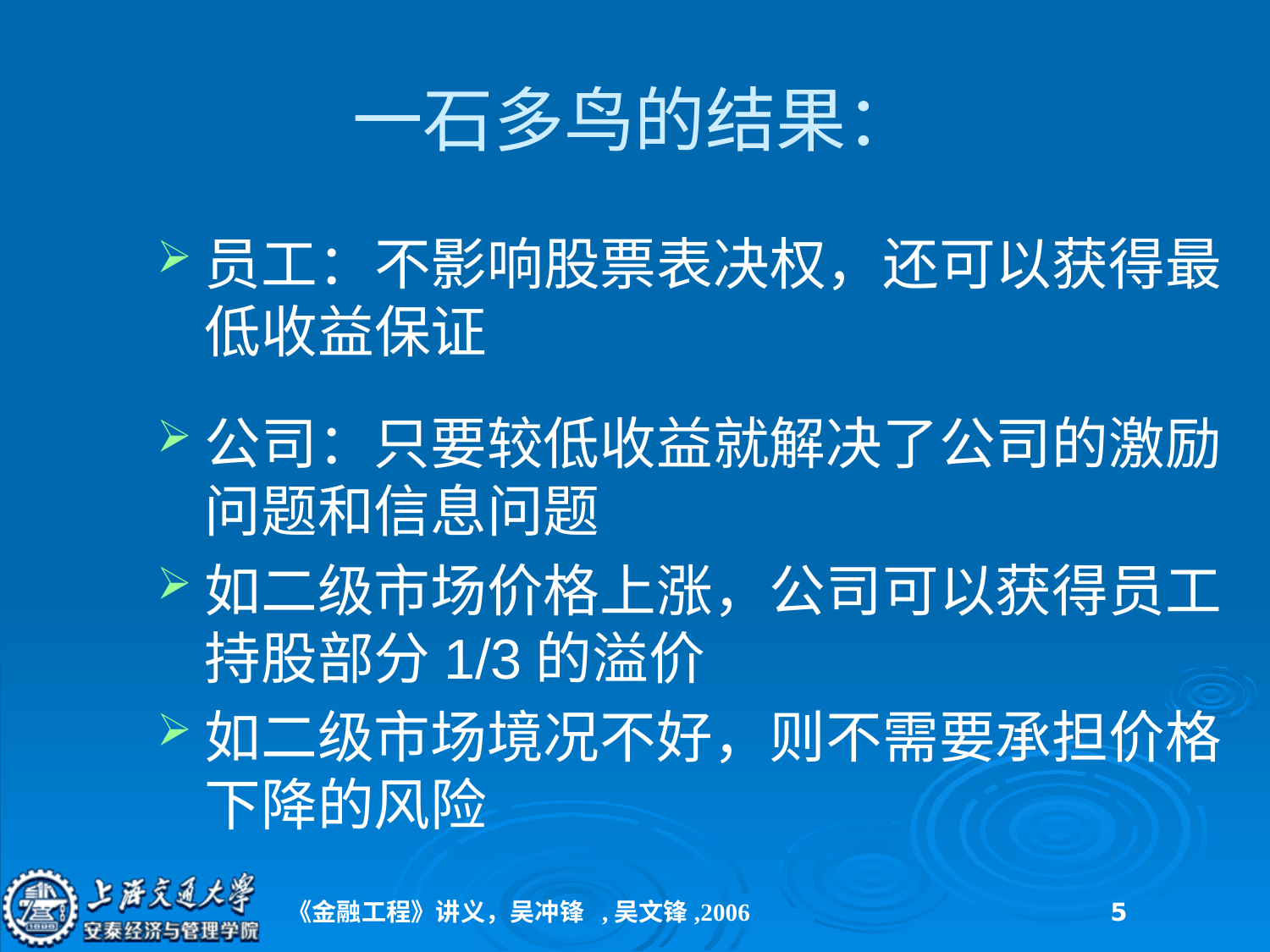

# 一石多鸟的结果：
员工：不影响股票表决权，还可以获得最低收益保证

公司：只要较低收益就解决了公司的激励问题和信息问题
如二级市场价格上涨，公司可以获得员工持股部分1/3的溢价
如二级市场境况不好，则不需要承担价格下降的风险